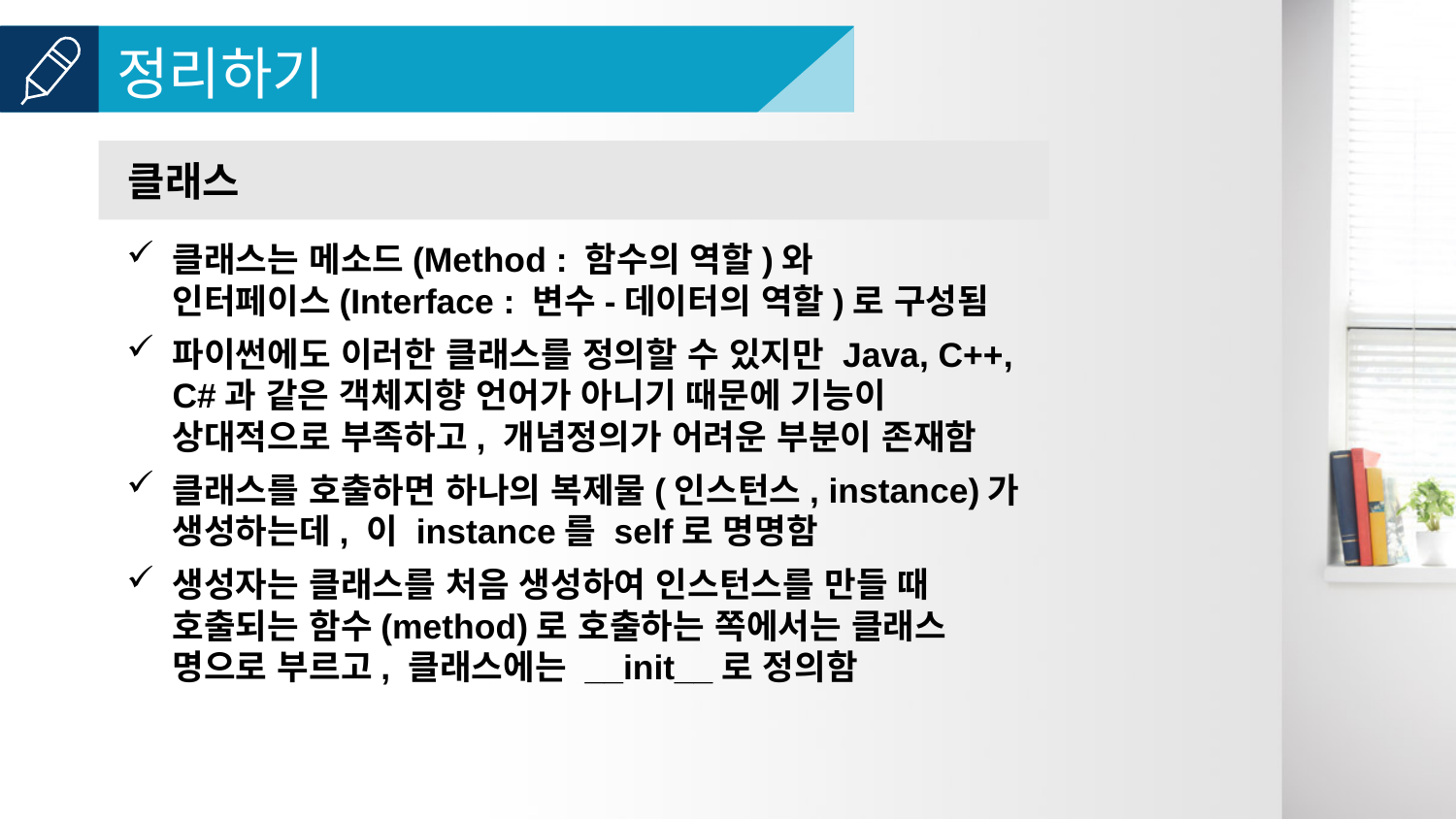

클래스
클래스는 메소드(Method : 함수의 역할)와
인터페이스(Interface : 변수-데이터의 역할)로 구성됨
파이썬에도 이러한 클래스를 정의할 수 있지만 Java, C++, C#과 같은 객체지향 언어가 아니기 때문에 기능이 상대적으로 부족하고, 개념정의가 어려운 부분이 존재함
클래스를 호출하면 하나의 복제물(인스턴스, instance)가 생성하는데, 이 instance를 self로 명명함
생성자는 클래스를 처음 생성하여 인스턴스를 만들 때 호출되는 함수(method)로 호출하는 쪽에서는 클래스 명으로 부르고, 클래스에는 __init__로 정의함